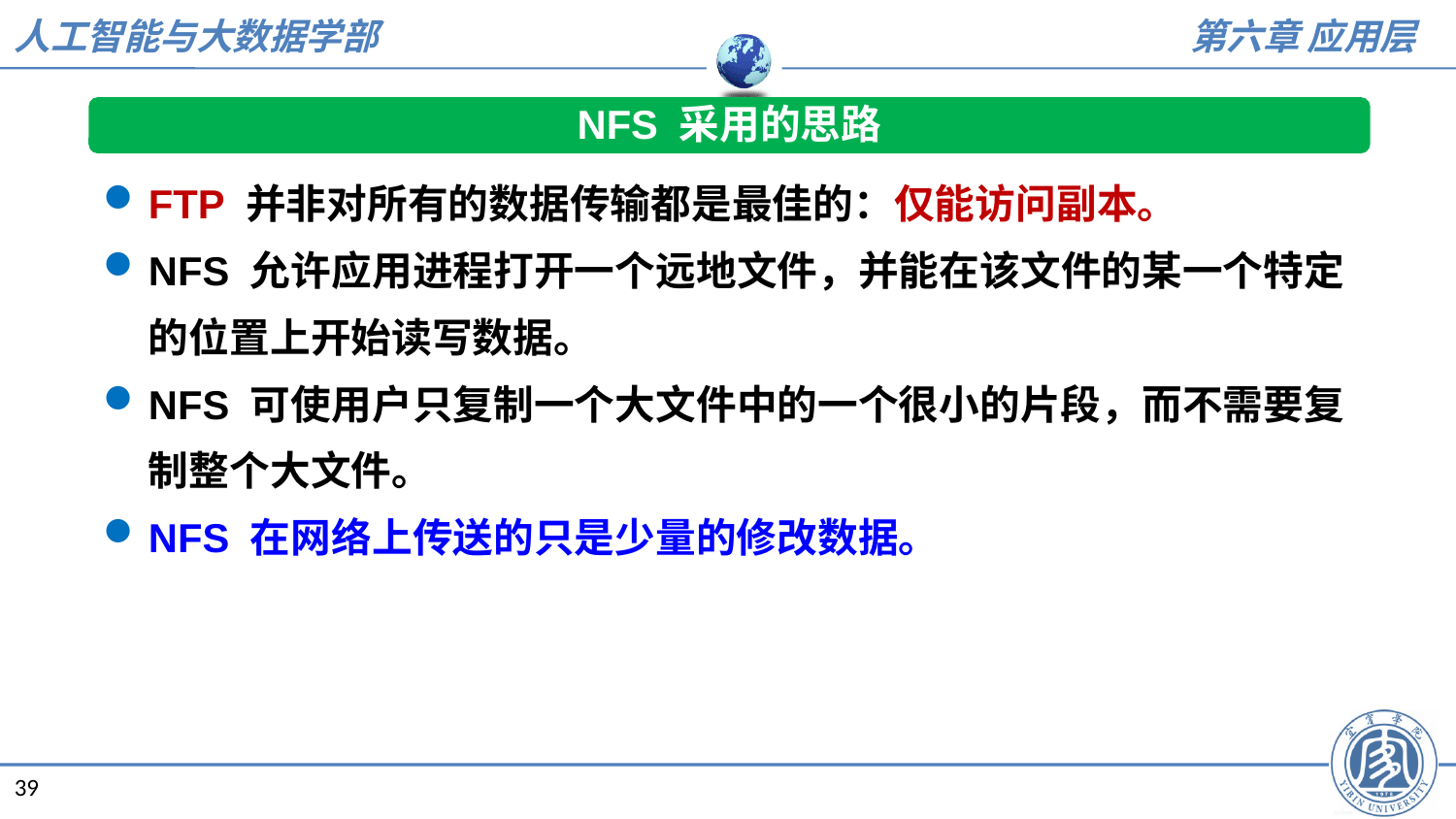

NFS 采用的思路

FTP 并非对所有的数据传输都是最佳的：仅能访问副本。
NFS 允许应用进程打开一个远地文件，并能在该文件的某一个特定的位置上开始读写数据。
NFS 可使用户只复制一个大文件中的一个很小的片段，而不需要复制整个大文件。
NFS 在网络上传送的只是少量的修改数据。
39